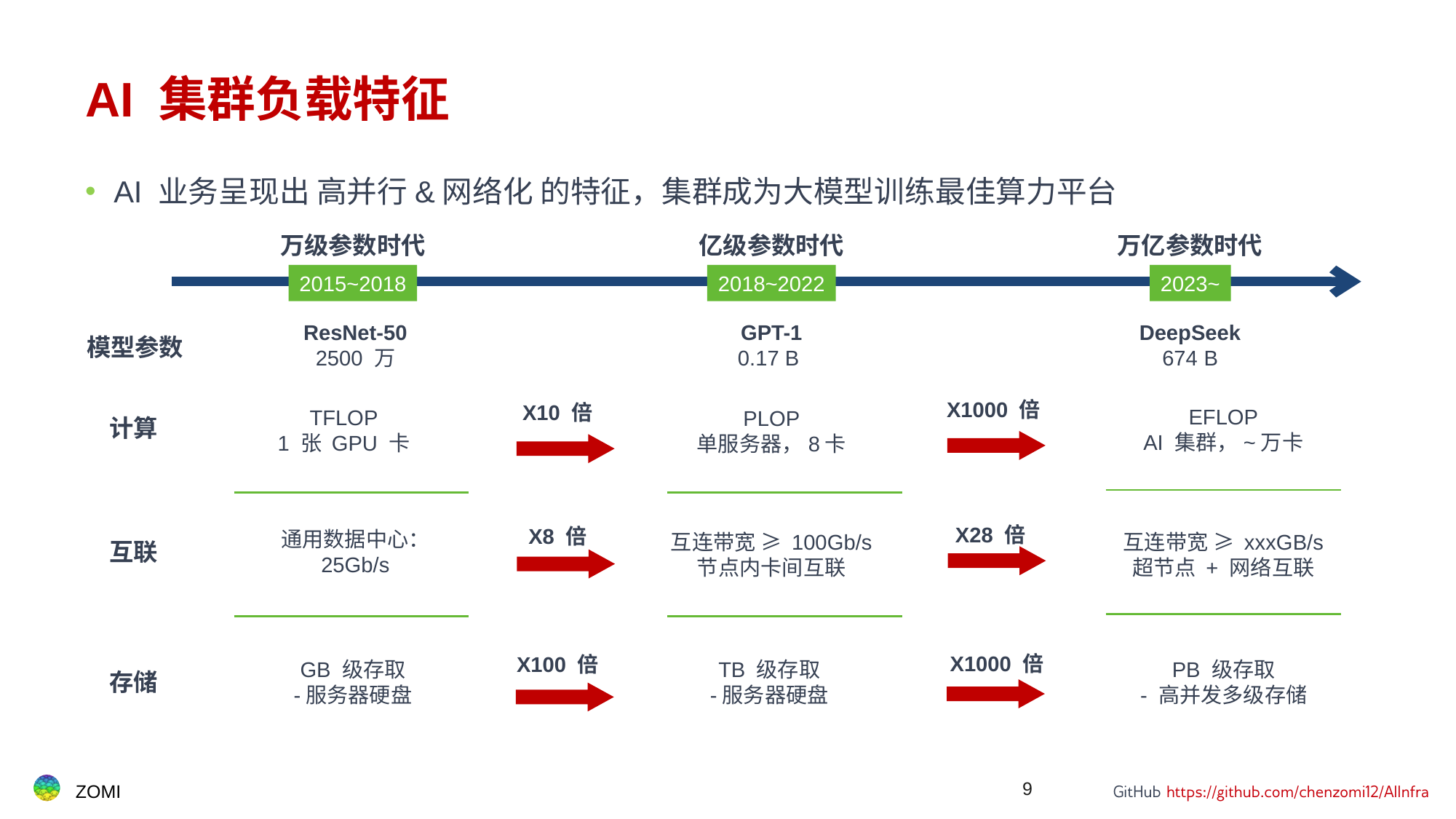

# AI 集群负载特征
AI 业务呈现出 高并行&网络化 的特征，集群成为大模型训练最佳算力平台
万级参数时代
亿级参数时代
万亿参数时代
2015~2018
2018~2022
2023~
ResNet-50
2500 万
GPT-1
0.17 B
DeepSeek
674 B
模型参数

X1000 倍
X10 倍
EFLOP
AI 集群，~万卡
TFLOP
1 张 GPU 卡
PLOP
单服务器，8卡
计算

X28 倍
X8 倍
通用数据中心：
25Gb/s
互连带宽 ≥ 100Gb/s
节点内卡间互联
互连带宽 ≥ xxxGB/s
超节点 + 网络互联
互联

X1000 倍
X100 倍
GB 级存取
-服务器硬盘
TB 级存取
-服务器硬盘
PB 级存取
- 高并发多级存储
存储